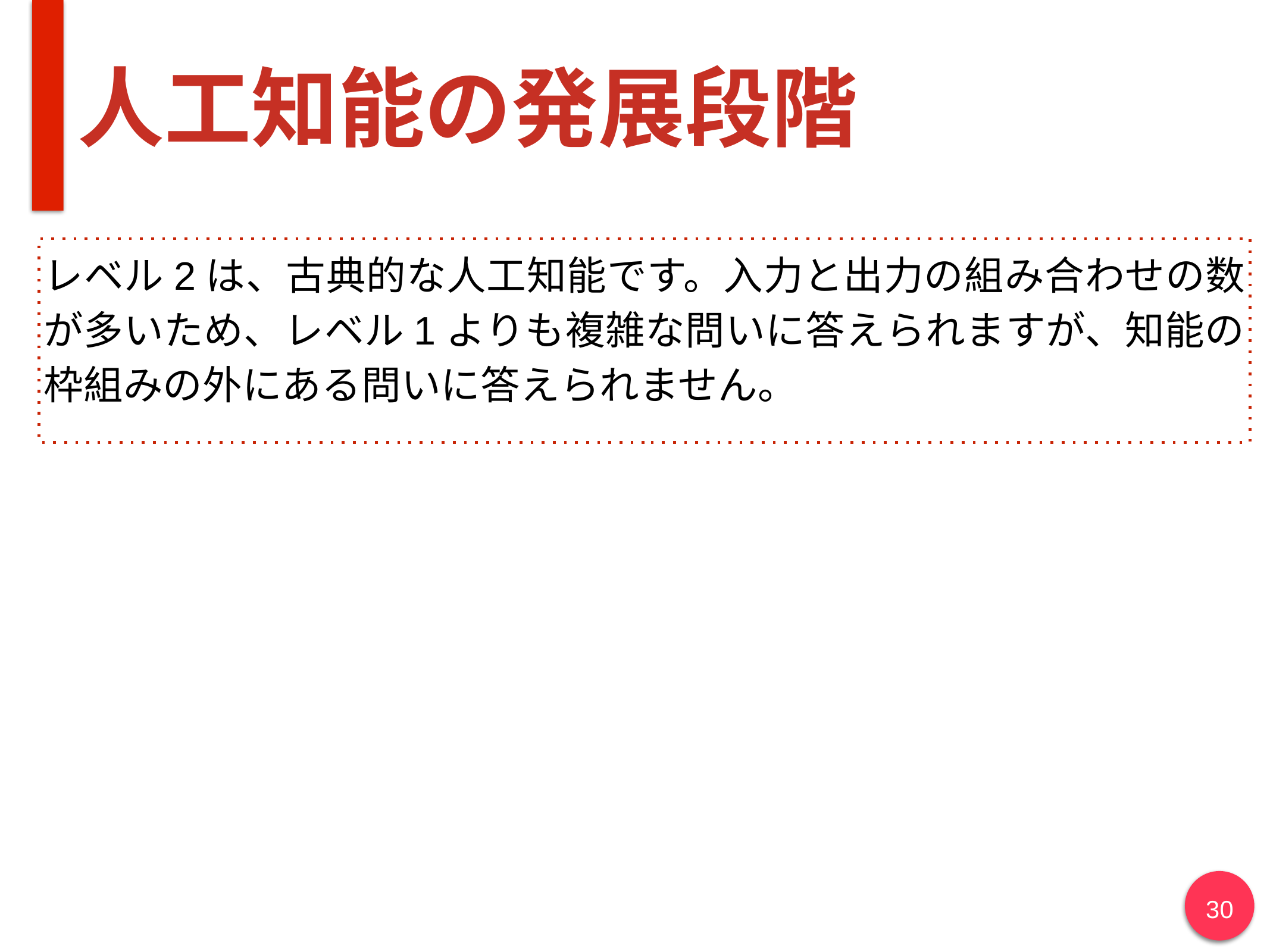

# 人工知能の発展段階
レベル2は、古典的な人工知能です。入力と出力の組み合わせの数が多いため、レベル1よりも複雑な問いに答えられますが、知能の枠組みの外にある問いに答えられません。

30